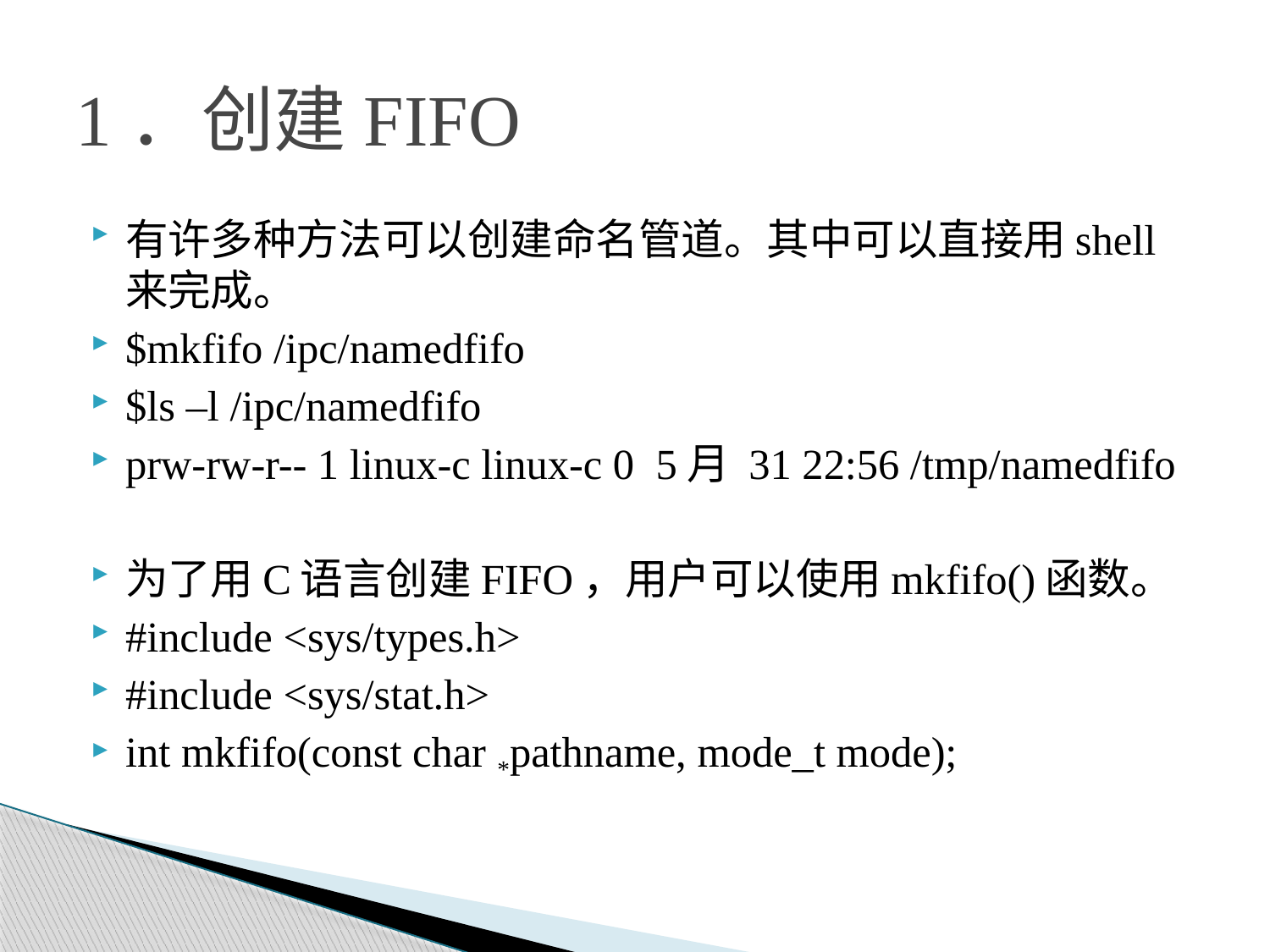

# 1．创建FIFO
有许多种方法可以创建命名管道。其中可以直接用shell来完成。
$mkfifo /ipc/namedfifo
$ls –l /ipc/namedfifo
prw-rw-r-- 1 linux-c linux-c 0  5月 31 22:56 /tmp/namedfifo

为了用C语言创建FIFO，用户可以使用mkfifo()函数。
#include <sys/types.h>
#include <sys/stat.h>
int mkfifo(const char *pathname, mode_t mode);